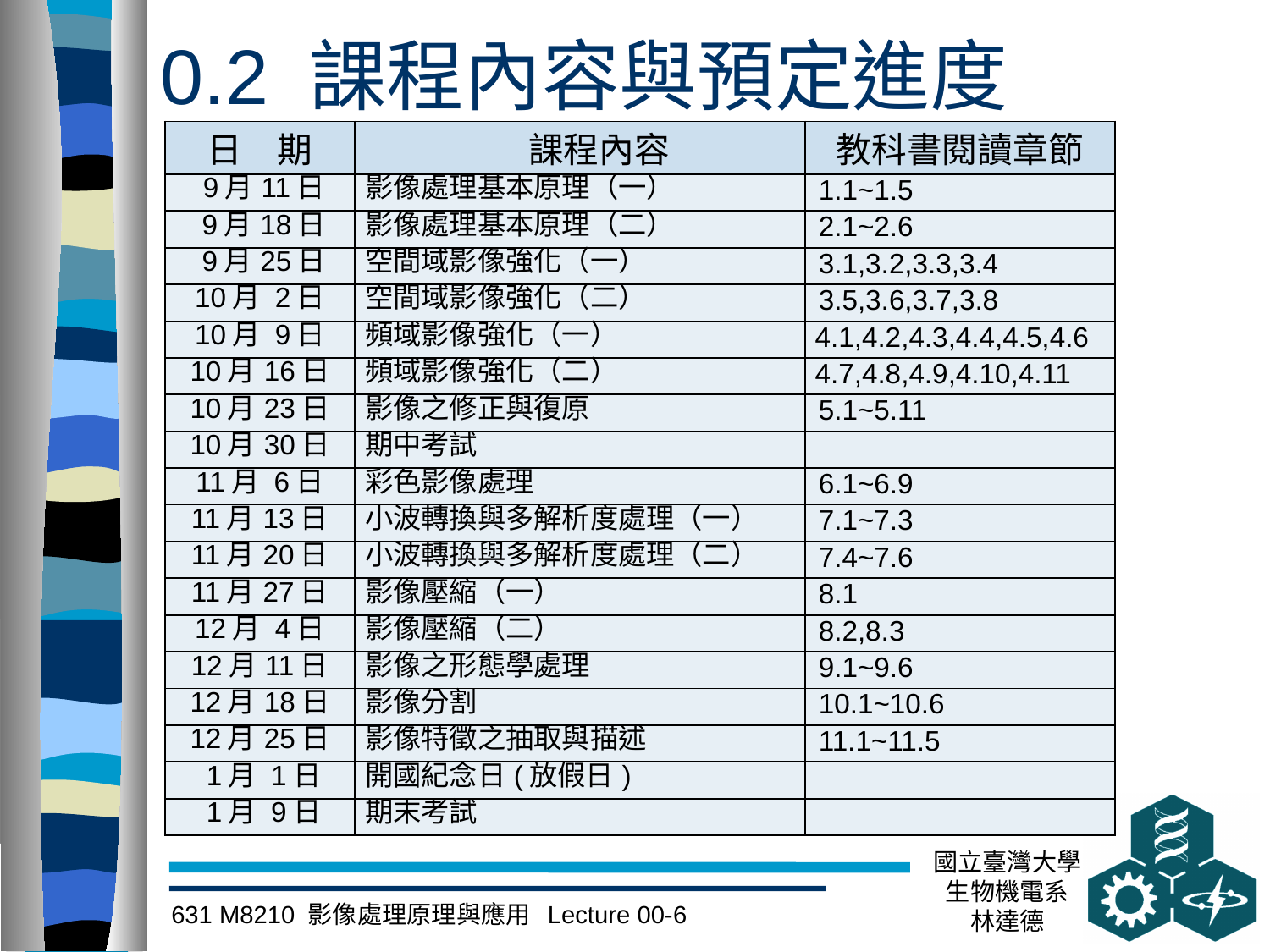

# 0.2 課程內容與預定進度
| 日　期 | 課程內容 | 教科書閱讀章節 |
| --- | --- | --- |
| 9月11日 | 影像處理基本原理（一） | 1.1~1.5 |
| 9月18日 | 影像處理基本原理（二） | 2.1~2.6 |
| 9月25日 | 空間域影像強化（一） | 3.1,3.2,3.3,3.4 |
| 10月 2日 | 空間域影像強化（二） | 3.5,3.6,3.7,3.8 |
| 10月 9日 | 頻域影像強化（一） | 4.1,4.2,4.3,4.4,4.5,4.6 |
| 10月16日 | 頻域影像強化（二） | 4.7,4.8,4.9,4.10,4.11 |
| 10月23日 | 影像之修正與復原 | 5.1~5.11 |
| 10月30日 | 期中考試 |  |
| 11月 6日 | 彩色影像處理 | 6.1~6.9 |
| 11月13日 | 小波轉換與多解析度處理（一） | 7.1~7.3 |
| 11月20日 | 小波轉換與多解析度處理（二） | 7.4~7.6 |
| 11月27日 | 影像壓縮（一） | 8.1 |
| 12月 4日 | 影像壓縮（二） | 8.2,8.3 |
| 12月11日 | 影像之形態學處理 | 9.1~9.6 |
| 12月18日 | 影像分割 | 10.1~10.6 |
| 12月25日 | 影像特徵之抽取與描述 | 11.1~11.5 |
| 1月 1日 | 開國紀念日(放假日) |  |
| 1月 9日 | 期末考試 |  |